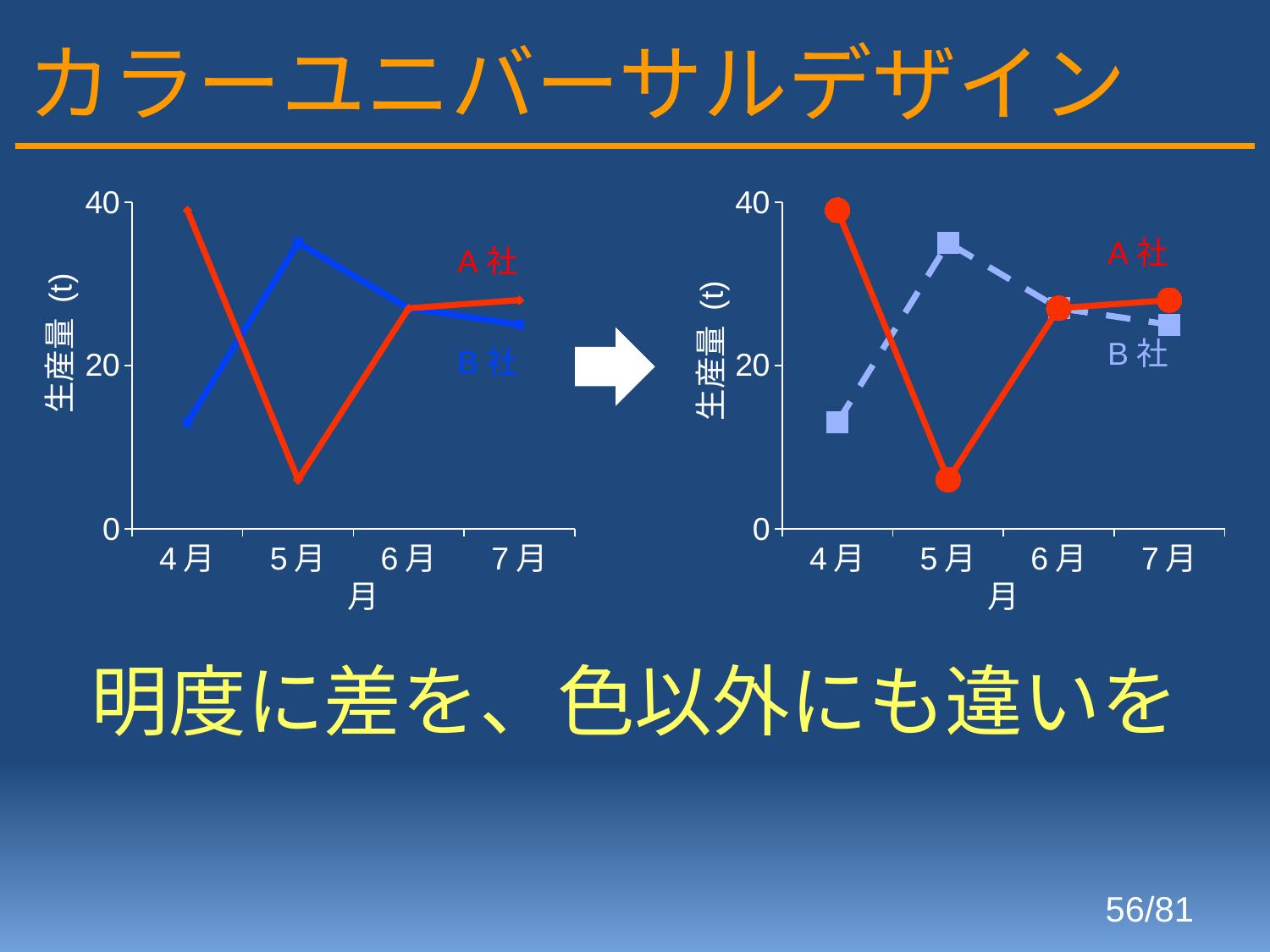

# カラーユニバーサルデザイン

### Chart

| Category | A社 | B社 |
|---|---|---|
| 4月 | 13.0 | 39.0 |
| 5月 | 35.0 | 6.0 |
| 6月 | 27.0 | 27.0 |
| 7月 | 25.0 | 28.0 |

### Chart

| Category | A社 | B社 |
|---|---|---|
| 4月 | 13.0 | 39.0 |
| 5月 | 35.0 | 6.0 |
| 6月 | 27.0 | 27.0 |
| 7月 | 25.0 | 28.0 |
A社
A社
生産量 (t)
生産量 (t)

B社
B社
月
月
明度に差を、色以外にも違いを
56/81